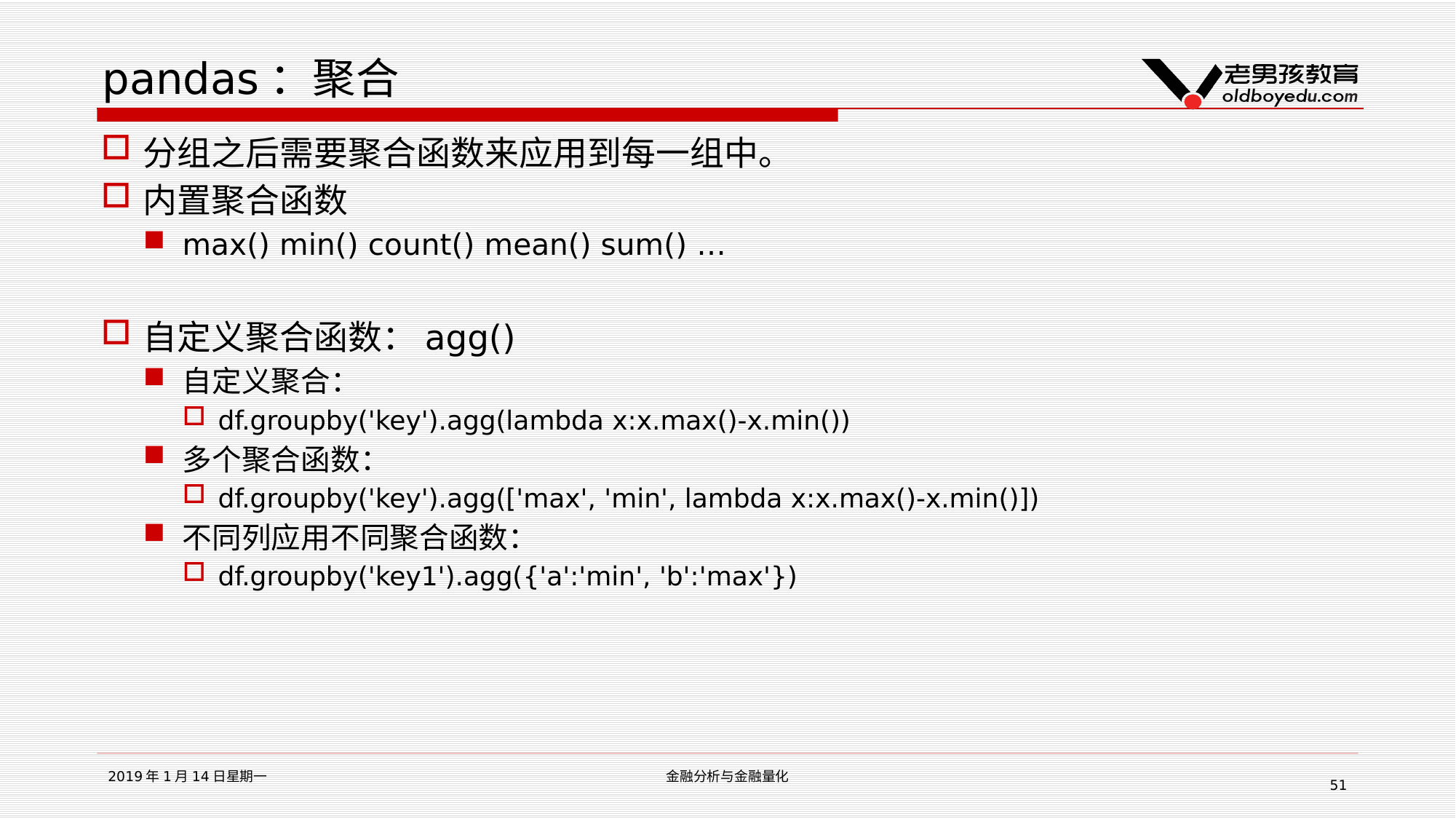

# pandas：聚合
分组之后需要聚合函数来应用到每一组中。
内置聚合函数
max() min() count() mean() sum() …

自定义聚合函数：agg()
自定义聚合：
df.groupby('key').agg(lambda x:x.max()-x.min())
多个聚合函数：
df.groupby('key').agg(['max', 'min', lambda x:x.max()-x.min()])
不同列应用不同聚合函数：
df.groupby('key1').agg({'a':'min', 'b':'max'})

2019年1月14日星期一
金融分析与金融量化
51